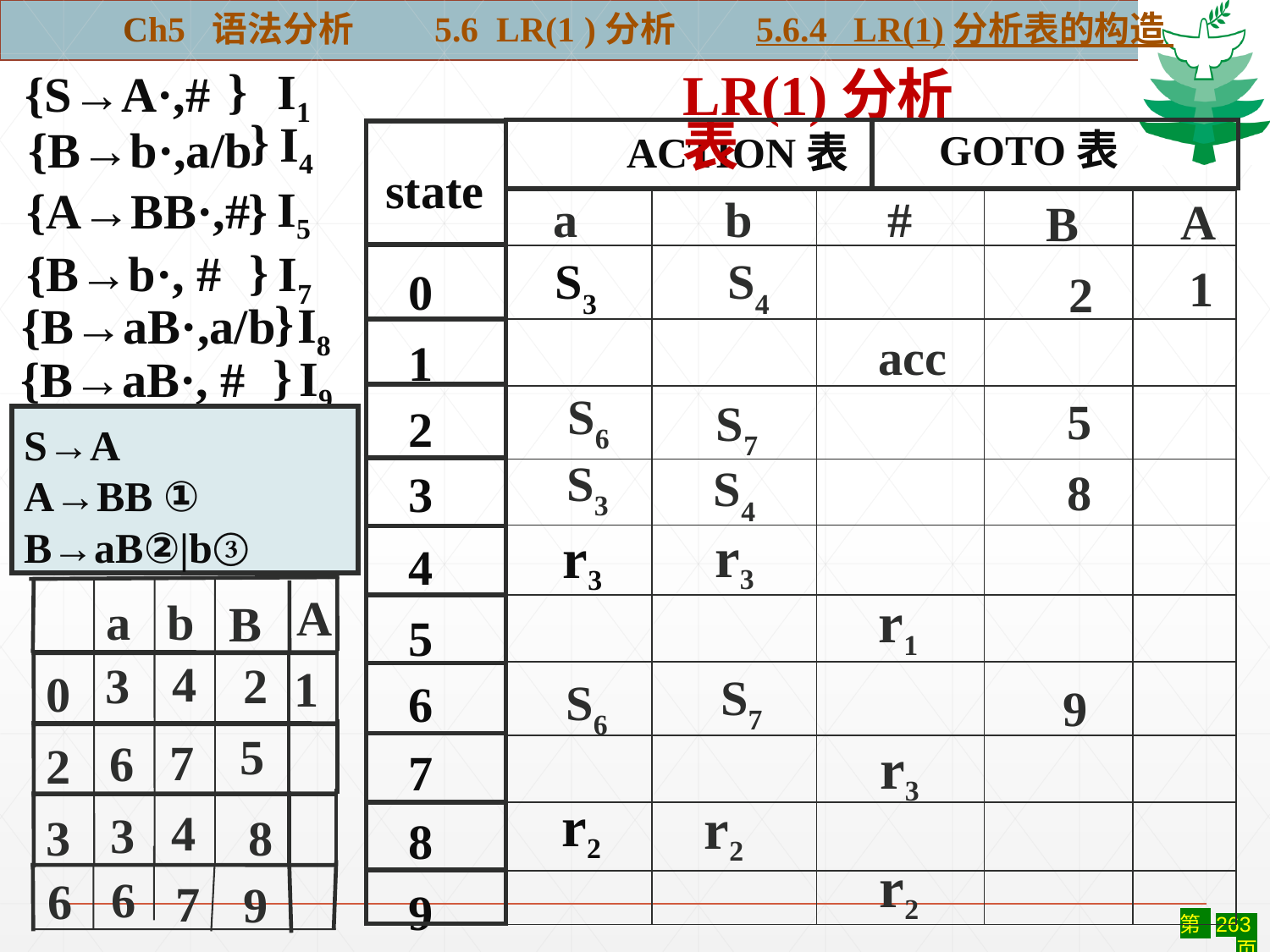

Ch5  语法分析         5.6  LR(1 )分析         5.6.4   LR(1)分析表的构造
{S→A·,#
}
I1
LR(1)分析表

state

}
I4
{B→b·,a/b
GOTO表

ACTION表

|  |  |
| --- | --- |
|  |
| --- |
|  |
|  |
|  |
|  |
|  |
|  |
|  |
|  |
|  |
|  |

B

{A→BB·,#
I5
}
    a            b           #

A
|  |  |  |  |  |
| --- | --- | --- | --- | --- |
|  |  |  |  |  |
|  |  |  |  |  |
|  |  |  |  |  |
|  |  |  |  |  |
|  |  |  |  |  |
|  |  |  |  |  |
|  |  |  |  |  |
|  |  |  |  |  |
|  |  |  |  |  |
|  |  |  |  |  |

}
I7
{B→b·, #

S3

S4

1
0

2

}
I8
{B→aB·,a/b

acc

1

}
I9
{B→aB·, #

5

S6

S7

2

S→A
A→BB ①
B→aB②|b③

S3

8

3

S4

 r3

r3

4

A

r1

a

b

B

5

4
2
3
1
0

S7

6

S6

9

5

7
6

2

r3

7

r2

r2

4

3

3

8

8

r2

6
6
7
9

9